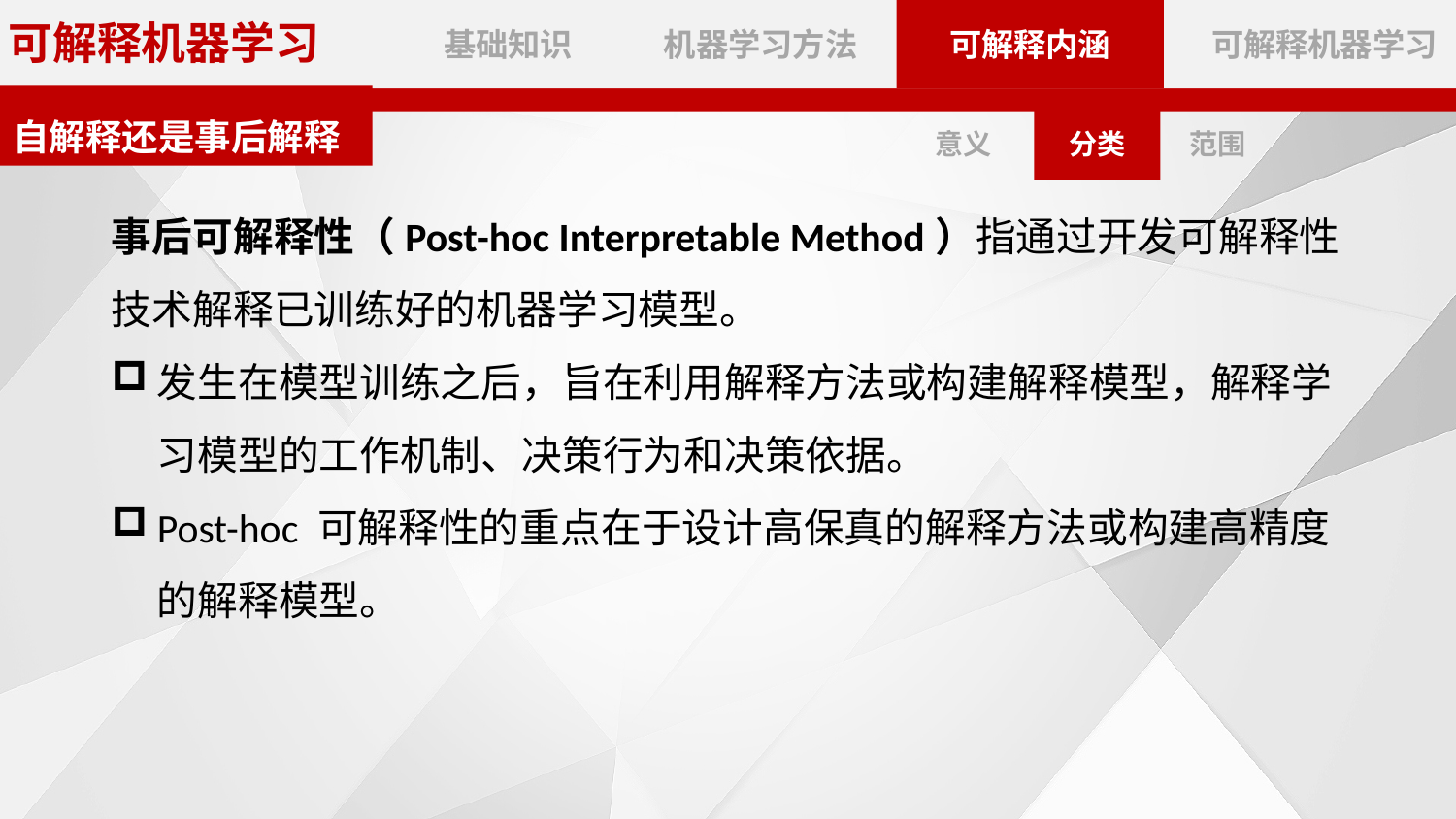

自解释还是事后解释
事后可解释性（Post-hoc Interpretable Method）指通过开发可解释性技术解释已训练好的机器学习模型。
发⽣在模型训练之后，旨在利⽤解释⽅法或构建解释模型，解释学习模型的⼯作机制、决策⾏为和决策依据。
Post-hoc 可解释性的重点在于设计⾼保真的解释⽅法或构建⾼精度的解释模型。